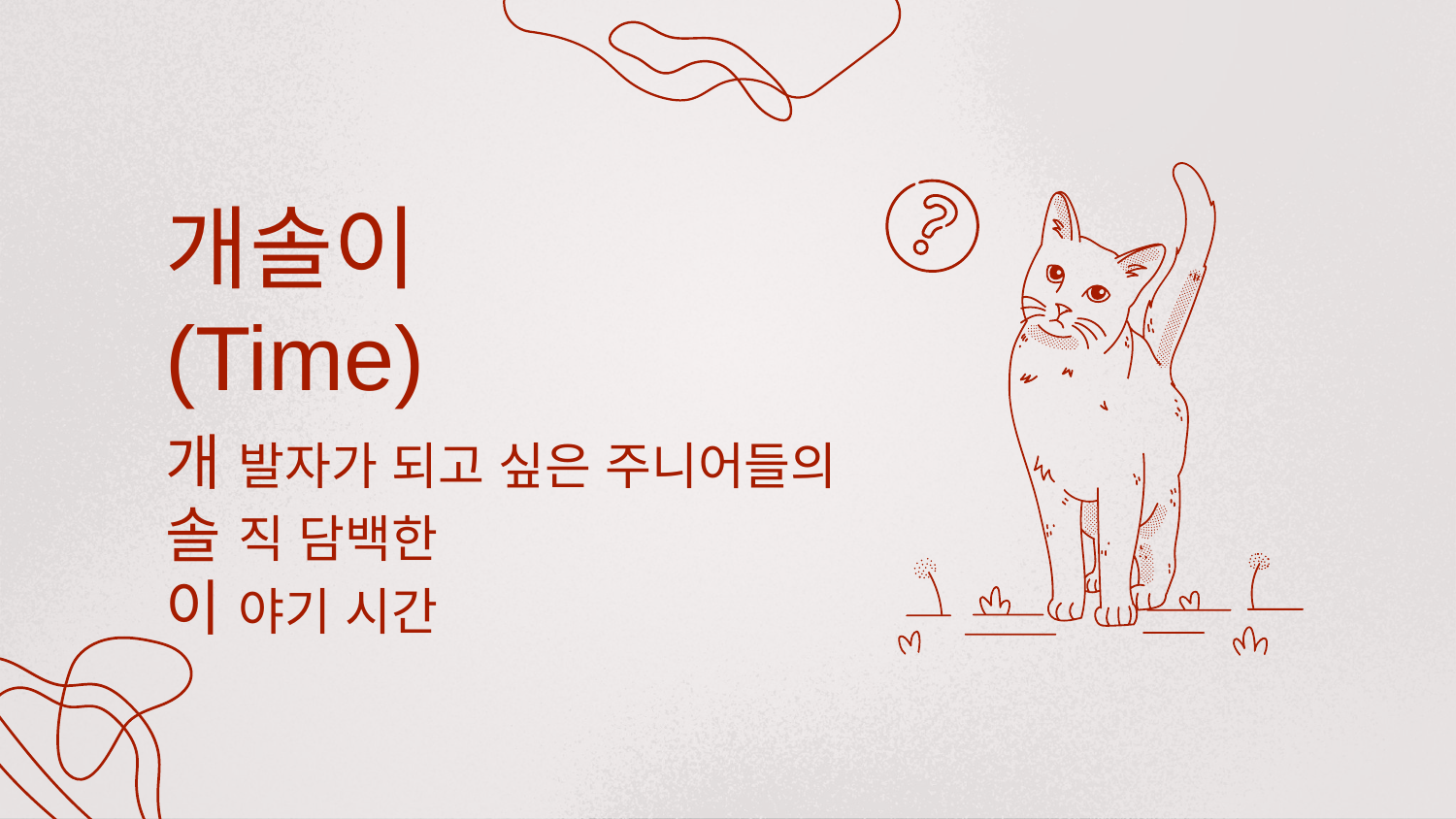

# 개솔이 (Time)
개 발자가 되고 싶은 주니어들의
솔 직 담백한
이 야기 시간